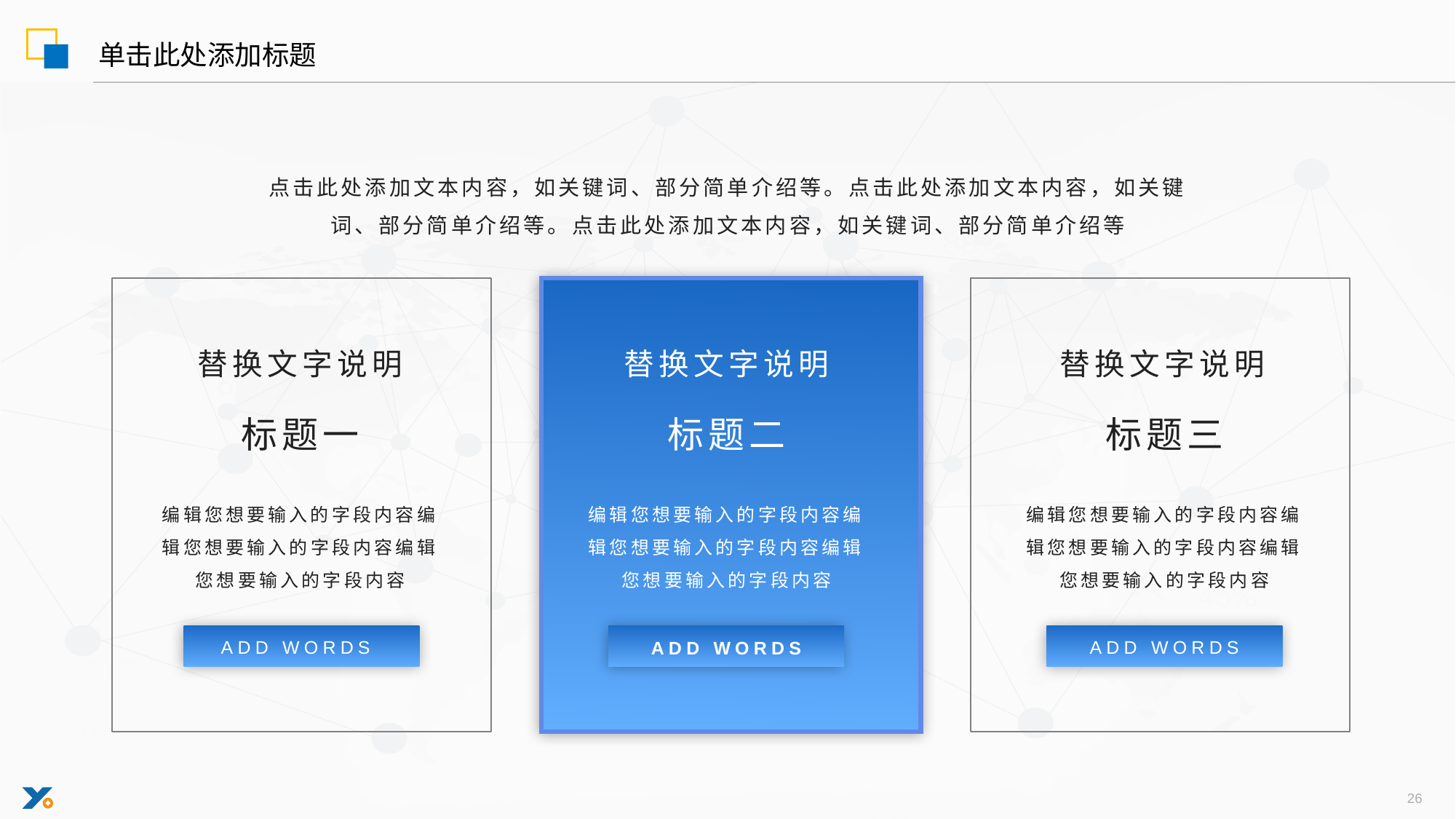

单击此处添加标题
点击此处添加文本内容，如关键词、部分简单介绍等。点击此处添加文本内容，如关键词、部分简单介绍等。点击此处添加文本内容，如关键词、部分简单介绍等

替换文字说明
替换文字说明
替换文字说明
标题一
标题二
标题三
编辑您想要输入的字段内容编辑您想要输入的字段内容编辑您想要输入的字段内容
编辑您想要输入的字段内容编辑您想要输入的字段内容编辑您想要输入的字段内容
编辑您想要输入的字段内容编辑您想要输入的字段内容编辑您想要输入的字段内容

ADD WORDS
ADD WORDS
ADD WORDS